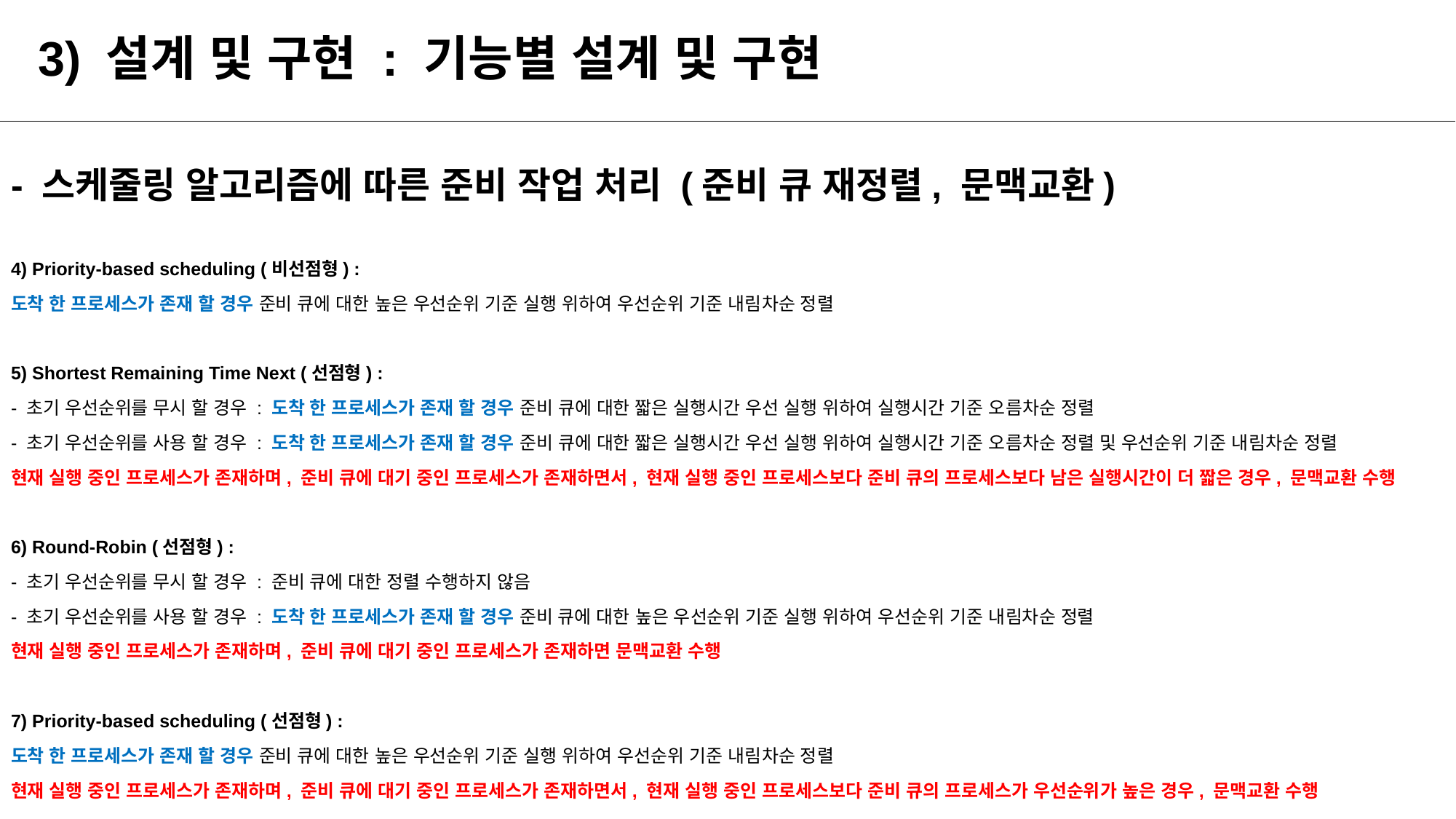

# 3) 설계 및 구현 : 기능별 설계 및 구현

- 스케줄링 알고리즘에 따른 준비 작업 처리 (준비 큐 재정렬, 문맥교환)

4) Priority-based scheduling (비선점형) :
도착 한 프로세스가 존재 할 경우 준비 큐에 대한 높은 우선순위 기준 실행 위하여 우선순위 기준 내림차순 정렬

5) Shortest Remaining Time Next (선점형) :
- 초기 우선순위를 무시 할 경우 : 도착 한 프로세스가 존재 할 경우 준비 큐에 대한 짧은 실행시간 우선 실행 위하여 실행시간 기준 오름차순 정렬
- 초기 우선순위를 사용 할 경우 : 도착 한 프로세스가 존재 할 경우 준비 큐에 대한 짧은 실행시간 우선 실행 위하여 실행시간 기준 오름차순 정렬 및 우선순위 기준 내림차순 정렬
현재 실행 중인 프로세스가 존재하며, 준비 큐에 대기 중인 프로세스가 존재하면서, 현재 실행 중인 프로세스보다 준비 큐의 프로세스보다 남은 실행시간이 더 짧은 경우, 문맥교환 수행

6) Round-Robin (선점형) :
- 초기 우선순위를 무시 할 경우 : 준비 큐에 대한 정렬 수행하지 않음
- 초기 우선순위를 사용 할 경우 : 도착 한 프로세스가 존재 할 경우 준비 큐에 대한 높은 우선순위 기준 실행 위하여 우선순위 기준 내림차순 정렬
현재 실행 중인 프로세스가 존재하며, 준비 큐에 대기 중인 프로세스가 존재하면 문맥교환 수행

7) Priority-based scheduling (선점형) :
도착 한 프로세스가 존재 할 경우 준비 큐에 대한 높은 우선순위 기준 실행 위하여 우선순위 기준 내림차순 정렬
현재 실행 중인 프로세스가 존재하며, 준비 큐에 대기 중인 프로세스가 존재하면서, 현재 실행 중인 프로세스보다 준비 큐의 프로세스가 우선순위가 높은 경우, 문맥교환 수행